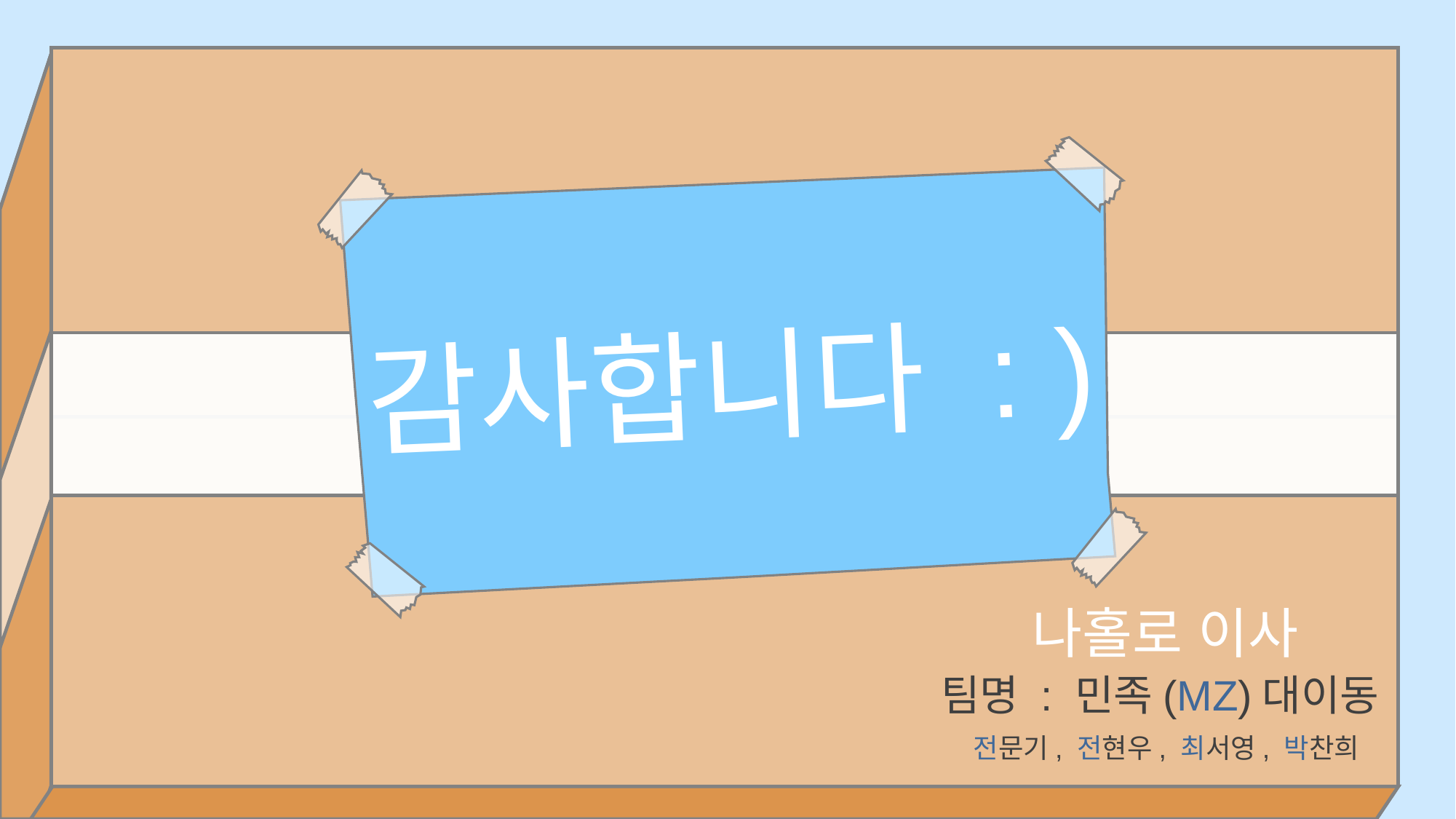

감사합니다 : )

나홀로 이사
팀명 : 민족(MZ)대이동
전문기, 전현우, 최서영, 박찬희